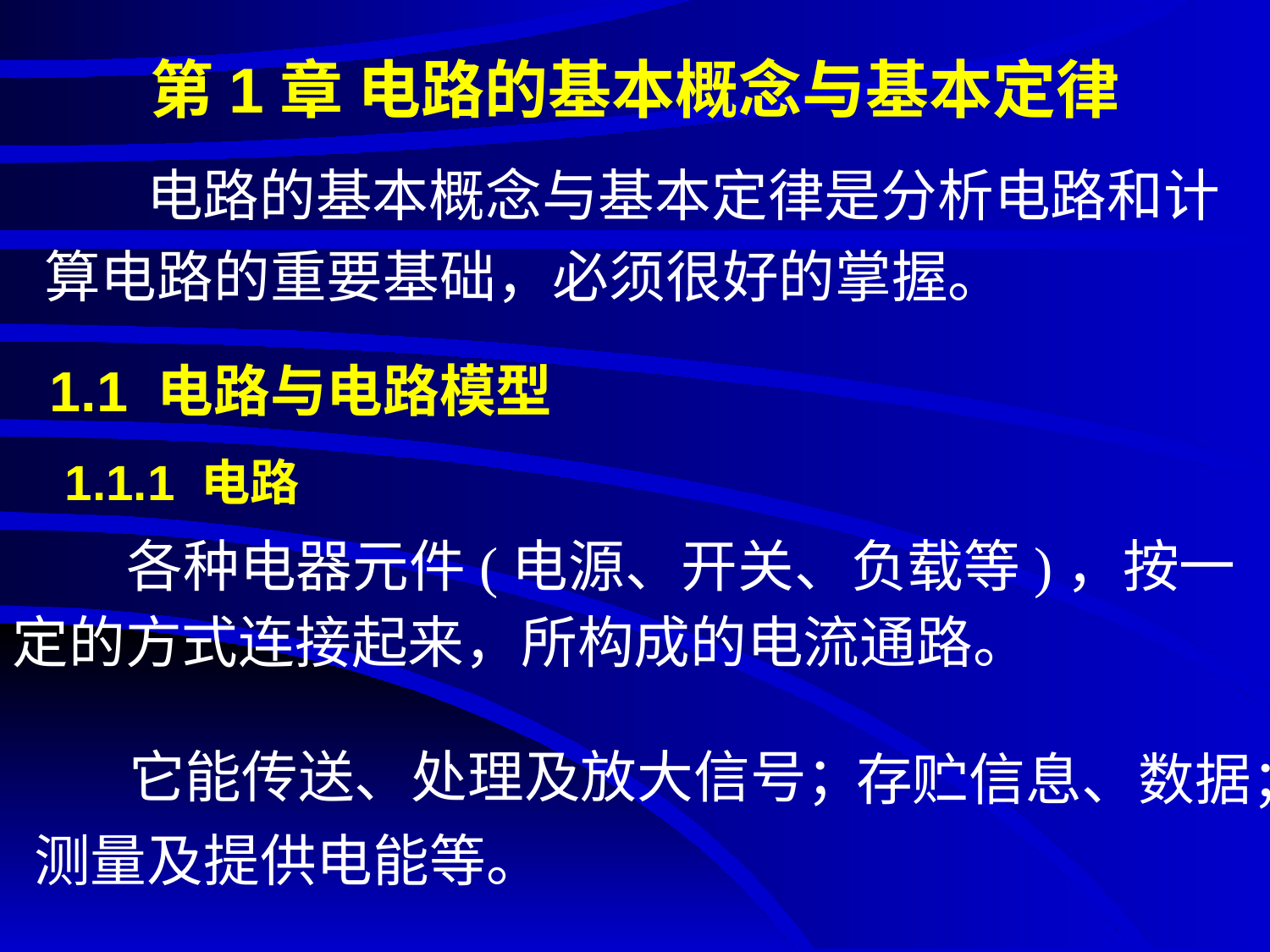

第1章 电路的基本概念与基本定律
       电路的基本概念与基本定律是分析电路和计算电路的重要基础，必须很好的掌握。
# 1.1 电路与电路模型
1.1.1 电路
       各种电器元件(电源、开关、负载等)，按一定的方式连接起来，所构成的电流通路。
存贮信息、数据；
它能传送、处理及放大信号；
测量及提供电能等。